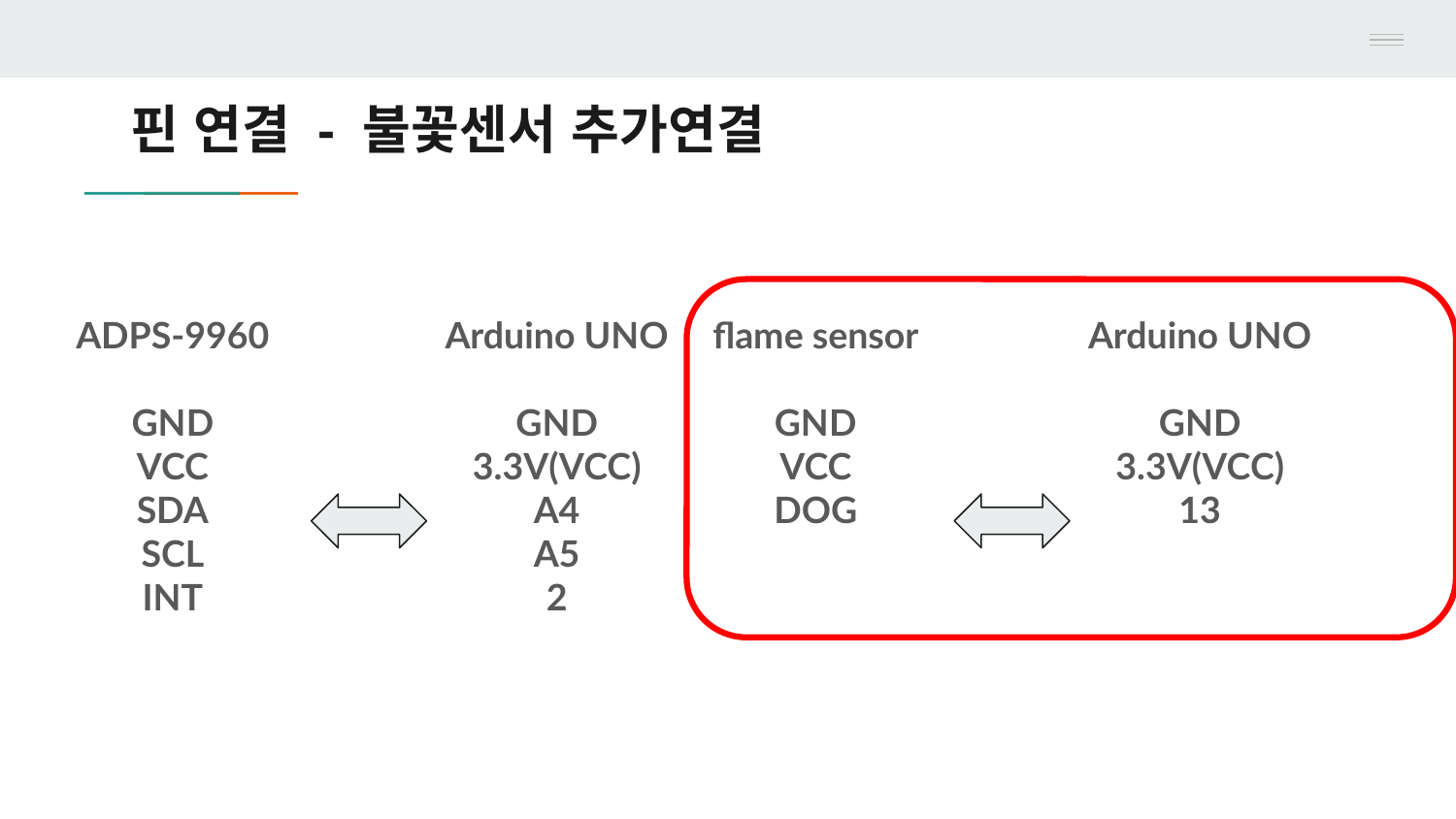

# 핀 연결 - 불꽃센서 추가연결

ADPS-9960

GND
VCC
SDA
SCL
INT

Arduino UNO

GND
3.3V(VCC)
A4
A5
2
flame sensor

GND
VCC
DOG

Arduino UNO

GND
3.3V(VCC)
13